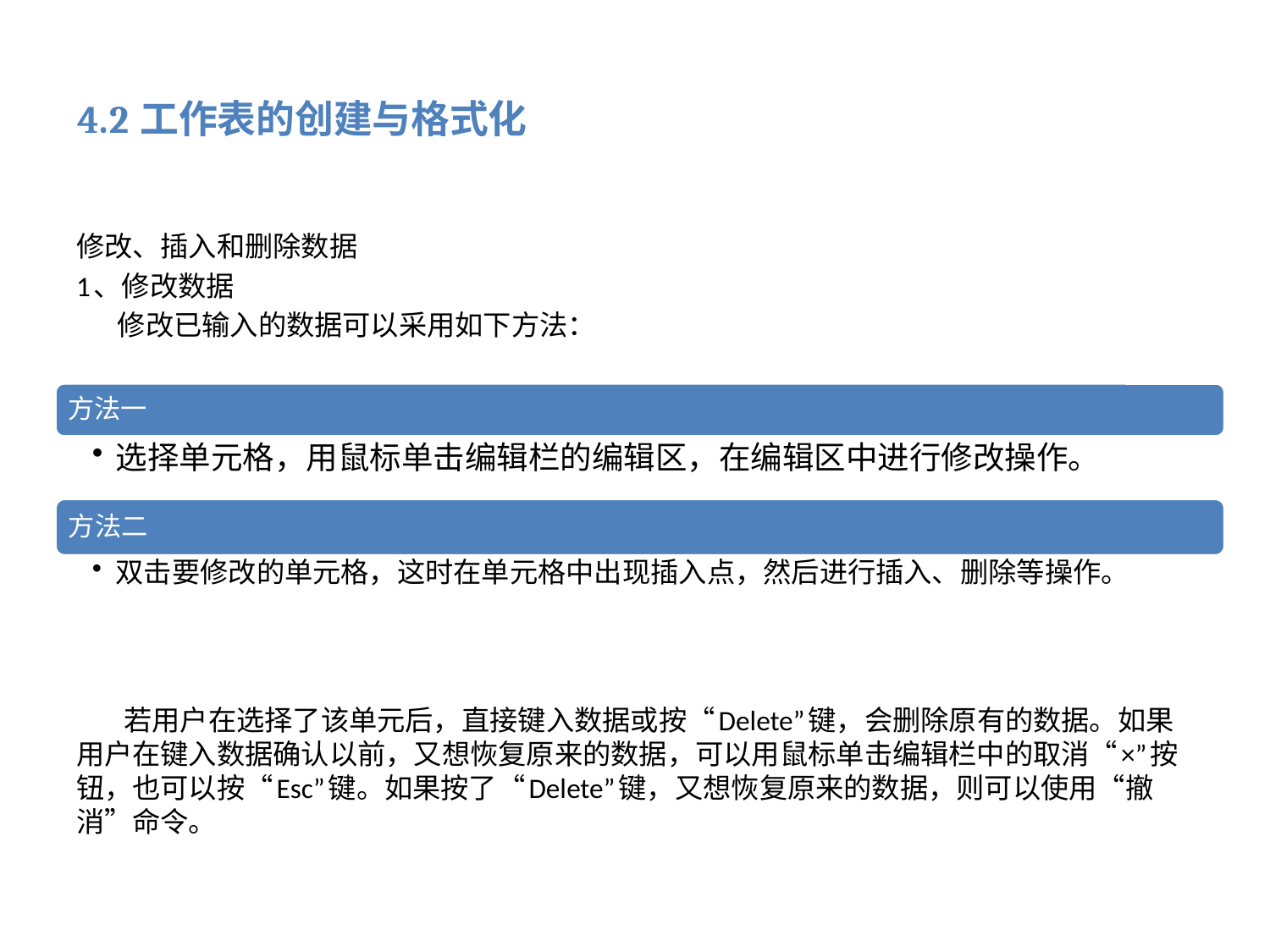

# 4.2工作表的创建与格式化
修改、插入和删除数据
1、修改数据
      修改已输入的数据可以采用如下方法：

       若用户在选择了该单元后，直接键入数据或按“Delete”键，会删除原有的数据。如果用户在键入数据确认以前，又想恢复原来的数据，可以用鼠标单击编辑栏中的取消“×”按钮，也可以按“Esc”键。如果按了“Delete”键，又想恢复原来的数据，则可以使用“撤消”命令。

方法一
选择单元格，用鼠标单击编辑栏的编辑区，在编辑区中进行修改操作。
方法二
双击要修改的单元格，这时在单元格中出现插入点，然后进行插入、删除等操作。